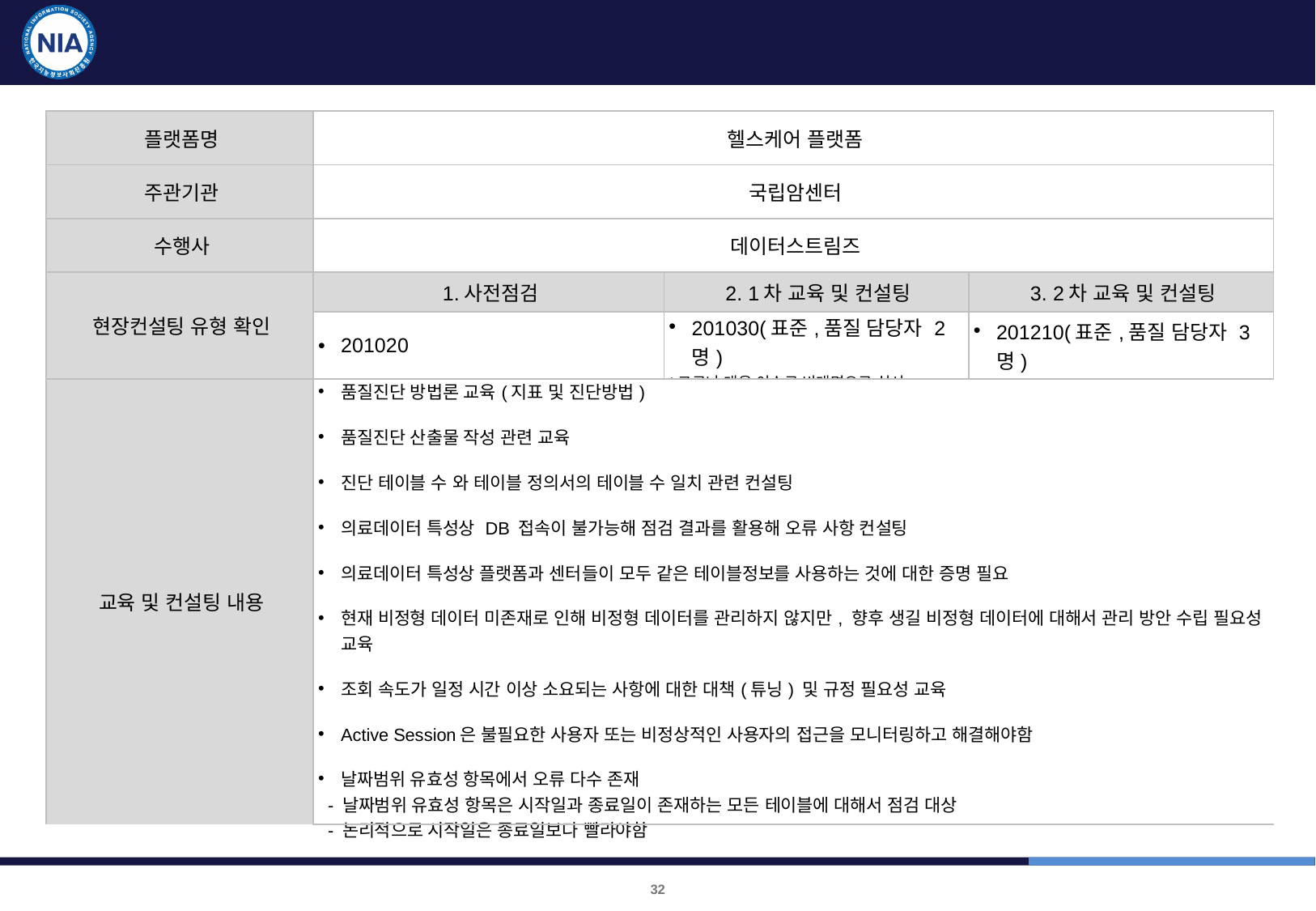

헬스케어 플랫폼 교육 및 컨설팅 결과
| 플랫폼명 | 헬스케어 플랫폼 |  |  |
| --- | --- | --- | --- |
| 주관기관 | 국립암센터 |  |  |
| 수행사 | 데이터스트림즈 |  |  |
| 현장컨설팅 유형 확인 | 1.사전점검 | 2. 1차 교육 및 컨설팅 | 3. 2차 교육 및 컨설팅 |
|  | 201020 | 201030(표준,품질 담당자 2명) \*코로나 대응 이슈로 비대면으로 실시 | 201210(표준,품질 담당자 3명) |
| 교육 및 컨설팅 내용 | 품질진단 방법론 교육(지표 및 진단방법) 품질진단 산출물 작성 관련 교육 진단 테이블 수 와 테이블 정의서의 테이블 수 일치 관련 컨설팅 의료데이터 특성상 DB 접속이 불가능해 점검 결과를 활용해 오류 사항 컨설팅 의료데이터 특성상 플랫폼과 센터들이 모두 같은 테이블정보를 사용하는 것에 대한 증명 필요 현재 비정형 데이터 미존재로 인해 비정형 데이터를 관리하지 않지만, 향후 생길 비정형 데이터에 대해서 관리 방안 수립 필요성 교육 조회 속도가 일정 시간 이상 소요되는 사항에 대한 대책(튜닝) 및 규정 필요성 교육 Active Session은 불필요한 사용자 또는 비정상적인 사용자의 접근을 모니터링하고 해결해야함 날짜범위 유효성 항목에서 오류 다수 존재 - 날짜범위 유효성 항목은 시작일과 종료일이 존재하는 모든 테이블에 대해서 점검 대상 - 논리적으로 시작일은 종료일보다 빨라야함 |  |  |